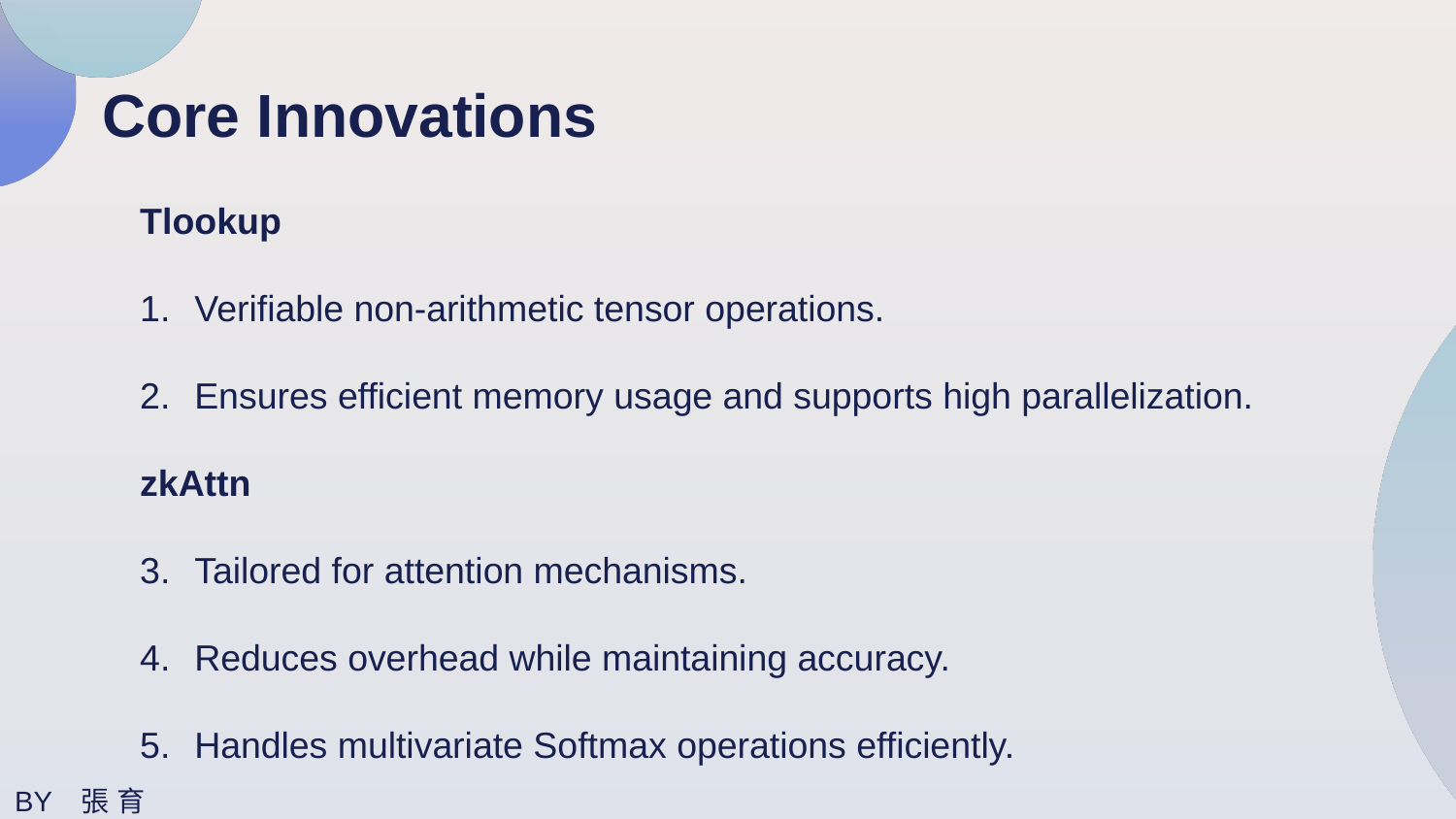

Core Innovations
Tlookup
Verifiable non-arithmetic tensor operations.
Ensures efficient memory usage and supports high parallelization.
zkAttn
Tailored for attention mechanisms.
Reduces overhead while maintaining accuracy.
Handles multivariate Softmax operations efficiently.
BY 張育丞